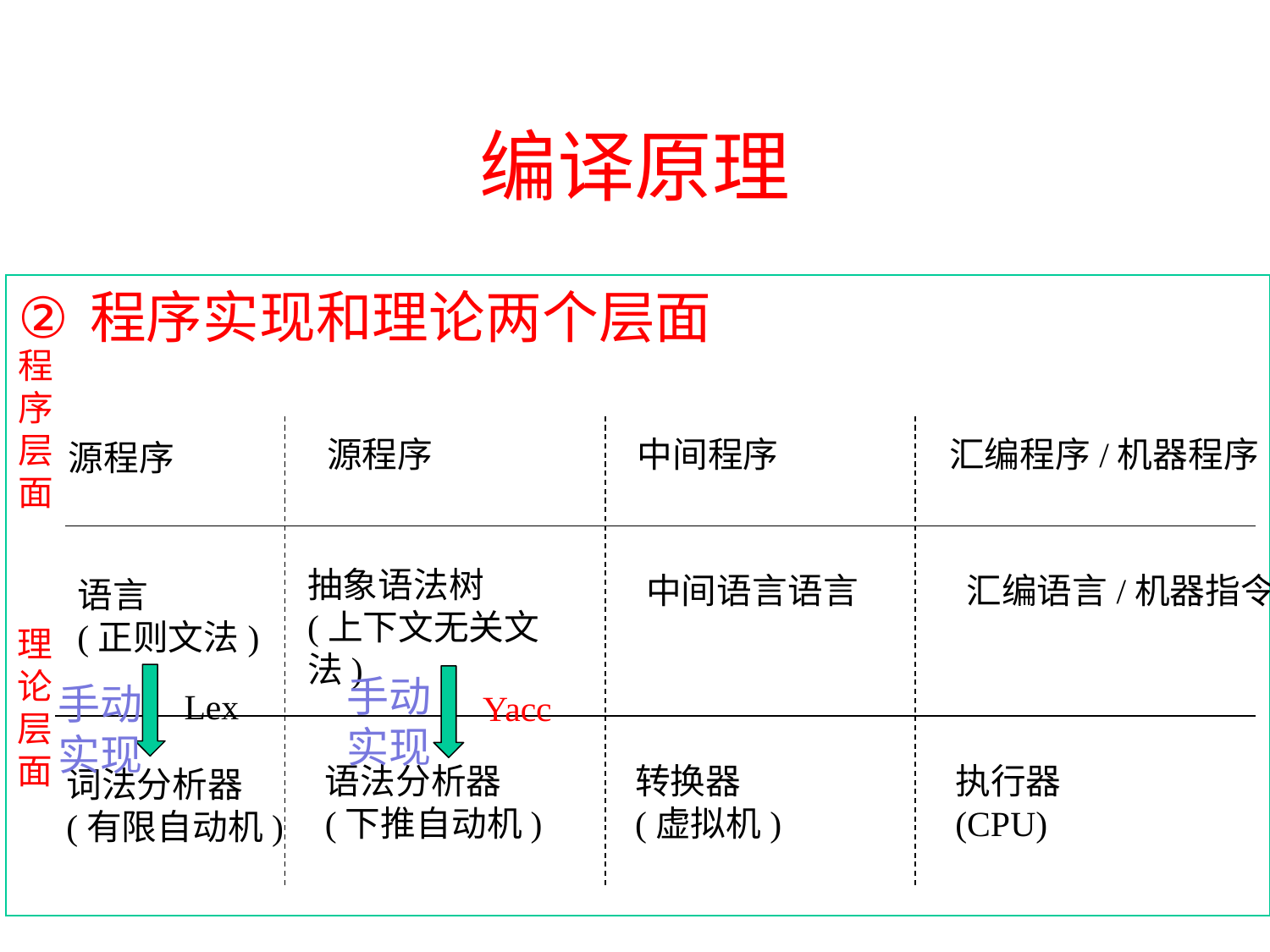

# 编译原理
程序实现和理论两个层面

程
序
层
面
源程序
中间程序
汇编程序/机器程序
源程序
抽象语法树
(上下文无关文法)
中间语言语言

汇编语言/机器指令
语言
(正则文法)
理
论
层
面
手动
实现

手动
实现
Lex
Yacc
语法分析器
(下推自动机)
转换器
(虚拟机)
执行器
(CPU)
词法分析器
(有限自动机)